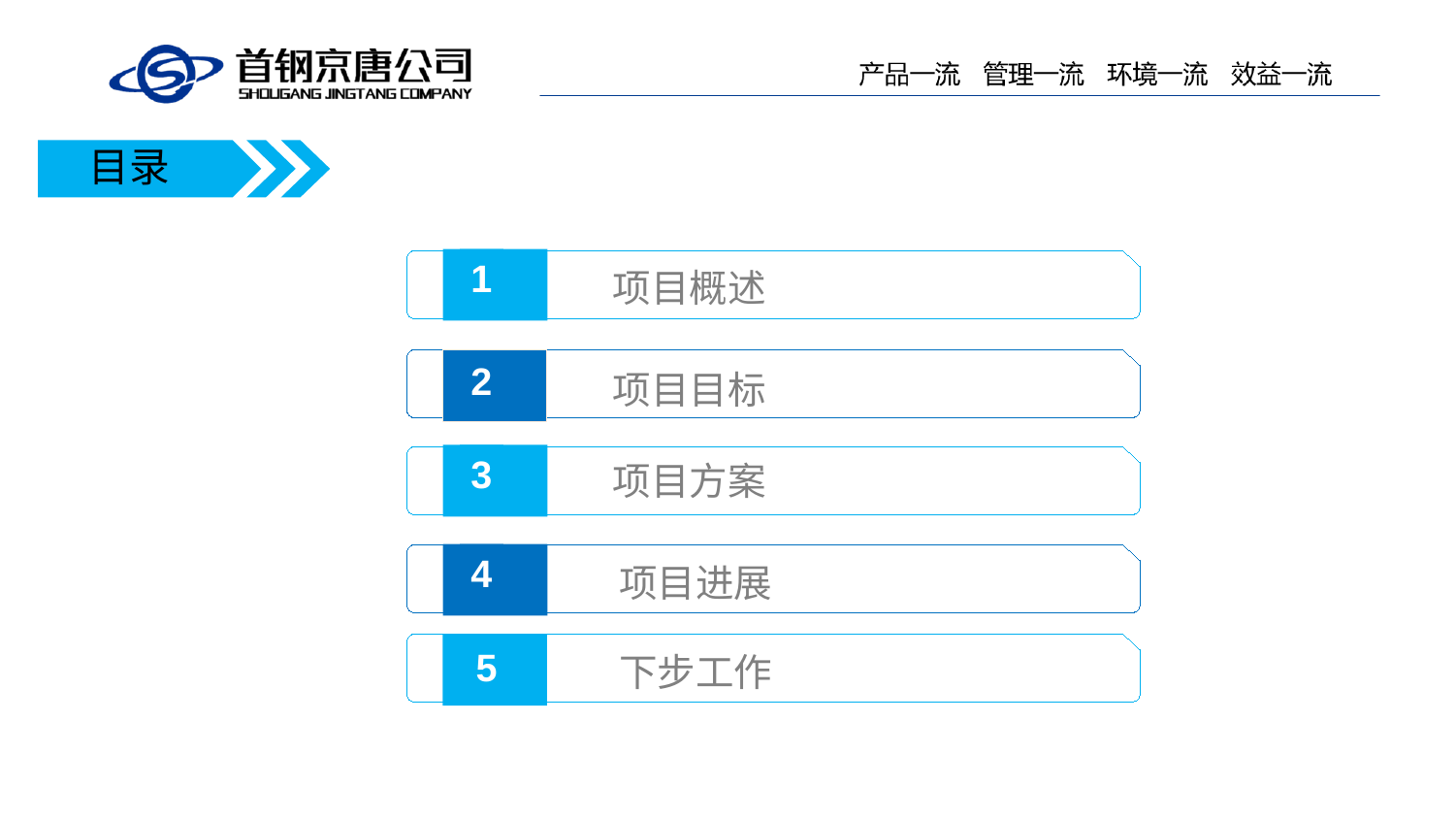

目录

1

项目概述

2
项目目标

3

项目方案
4

项目进展

5
下步工作